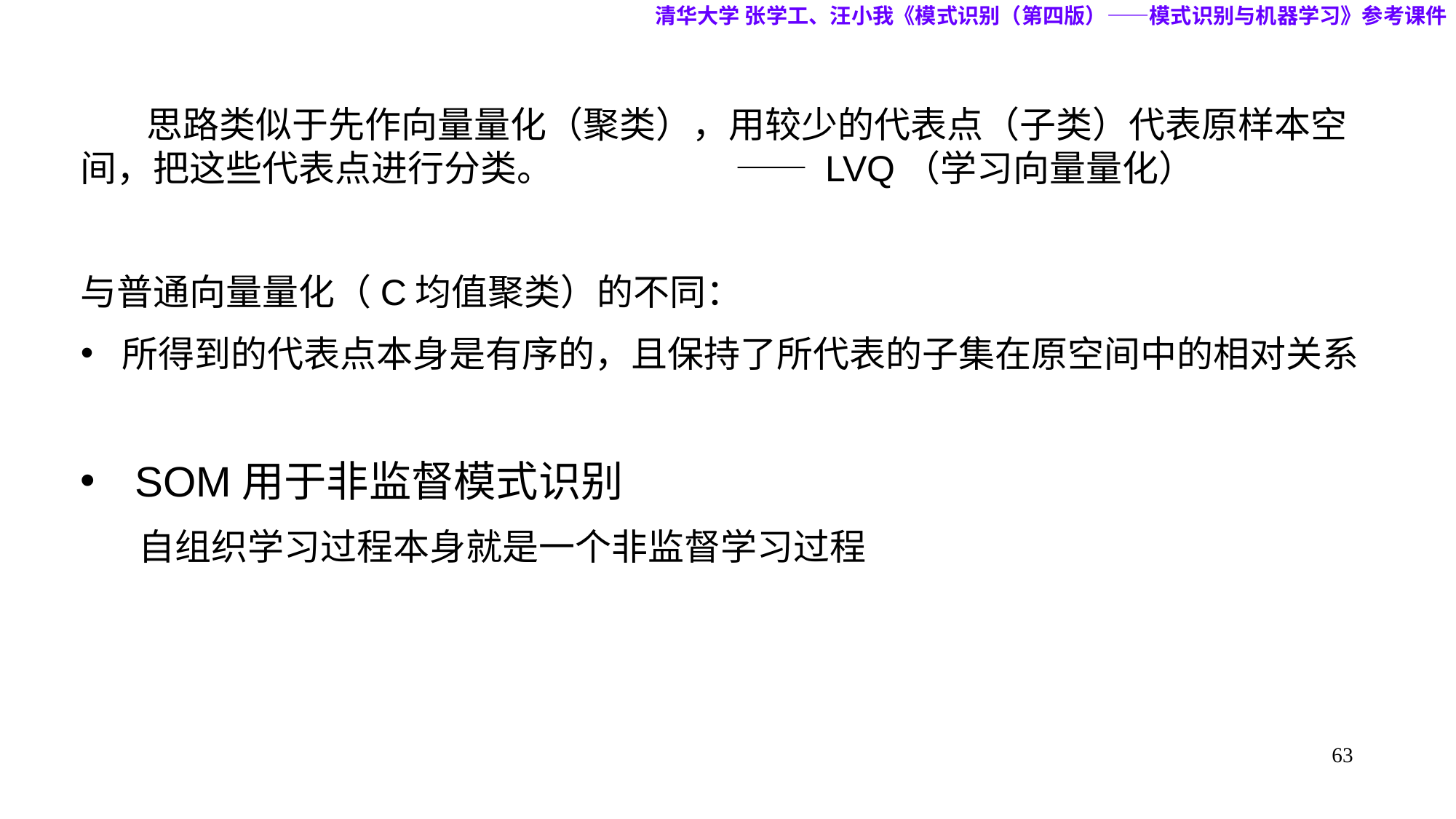

清华大学 张学工、汪小我《模式识别（第四版）——模式识别与机器学习》参考课件
       思路类似于先作向量量化（聚类），用较少的代表点（子类）代表原样本空间，把这些代表点进行分类。		—— LVQ（学习向量量化）

与普通向量量化（C均值聚类）的不同：
所得到的代表点本身是有序的，且保持了所代表的子集在原空间中的相对关系

SOM用于非监督模式识别
      自组织学习过程本身就是一个非监督学习过程
63